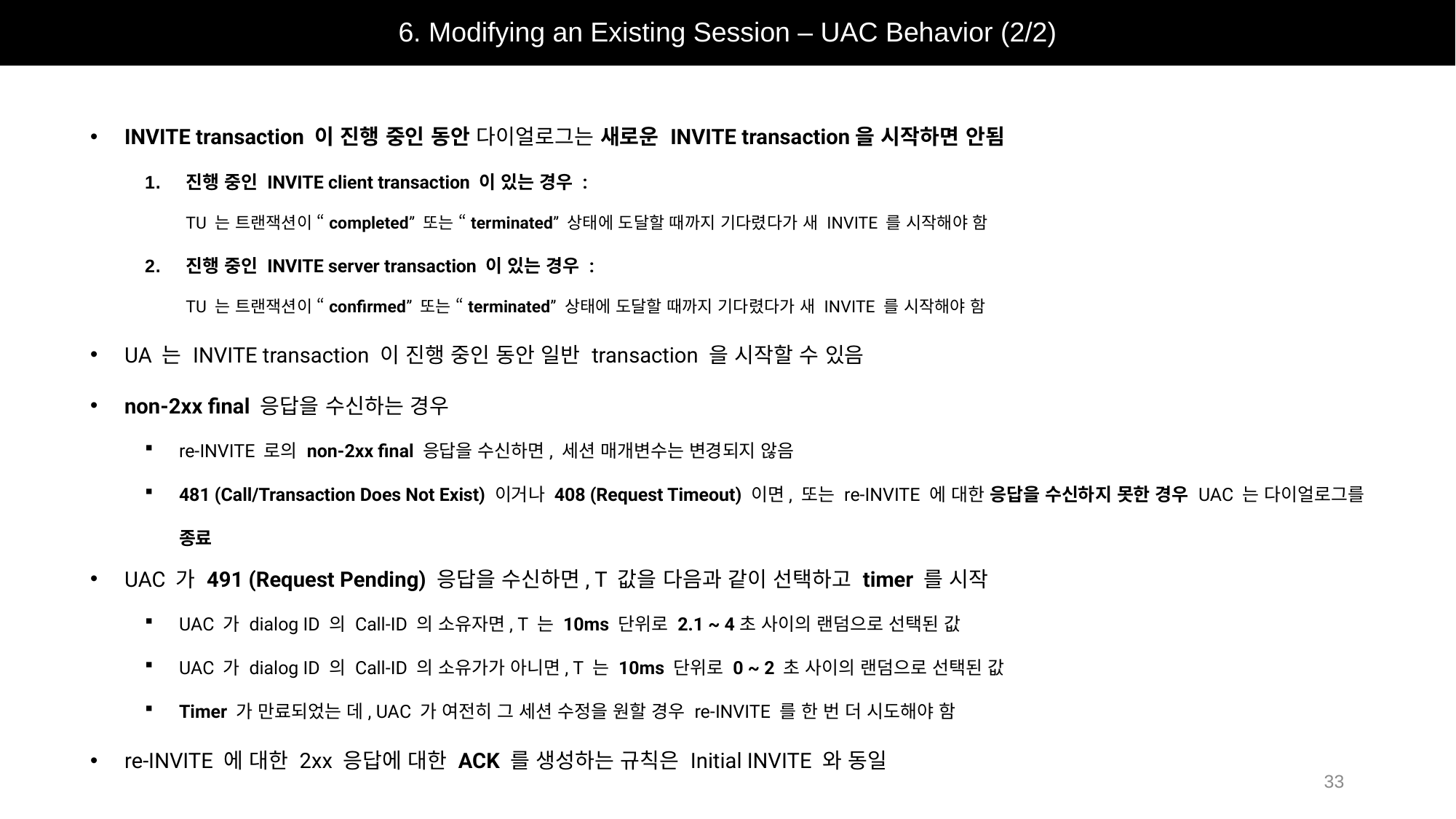

# 6. Modifying an Existing Session – UAC Behavior (2/2)
INVITE transaction 이 진행 중인 동안 다이얼로그는 새로운 INVITE transaction을 시작하면 안됨
진행 중인 INVITE client transaction 이 있는 경우 :
TU 는 트랜잭션이 “completed” 또는 “terminated” 상태에 도달할 때까지 기다렸다가 새 INVITE 를 시작해야 함
진행 중인 INVITE server transaction 이 있는 경우 :
TU 는 트랜잭션이 “confirmed” 또는 “terminated” 상태에 도달할 때까지 기다렸다가 새 INVITE 를 시작해야 함
UA 는 INVITE transaction 이 진행 중인 동안 일반 transaction 을 시작할 수 있음
non-2xx final 응답을 수신하는 경우
re-INVITE 로의 non-2xx final 응답을 수신하면, 세션 매개변수는 변경되지 않음
481 (Call/Transaction Does Not Exist) 이거나 408 (Request Timeout) 이면, 또는 re-INVITE 에 대한 응답을 수신하지 못한 경우 UAC 는 다이얼로그를 종료
UAC 가 491 (Request Pending) 응답을 수신하면, T 값을 다음과 같이 선택하고 timer 를 시작
UAC 가 dialog ID 의 Call-ID 의 소유자면, T 는 10ms 단위로 2.1 ~ 4초 사이의 랜덤으로 선택된 값
UAC 가 dialog ID 의 Call-ID 의 소유가가 아니면, T 는 10ms 단위로 0 ~ 2 초 사이의 랜덤으로 선택된 값
Timer 가 만료되었는 데, UAC 가 여전히 그 세션 수정을 원할 경우 re-INVITE 를 한 번 더 시도해야 함
re-INVITE 에 대한 2xx 응답에 대한 ACK 를 생성하는 규칙은 Initial INVITE 와 동일
33